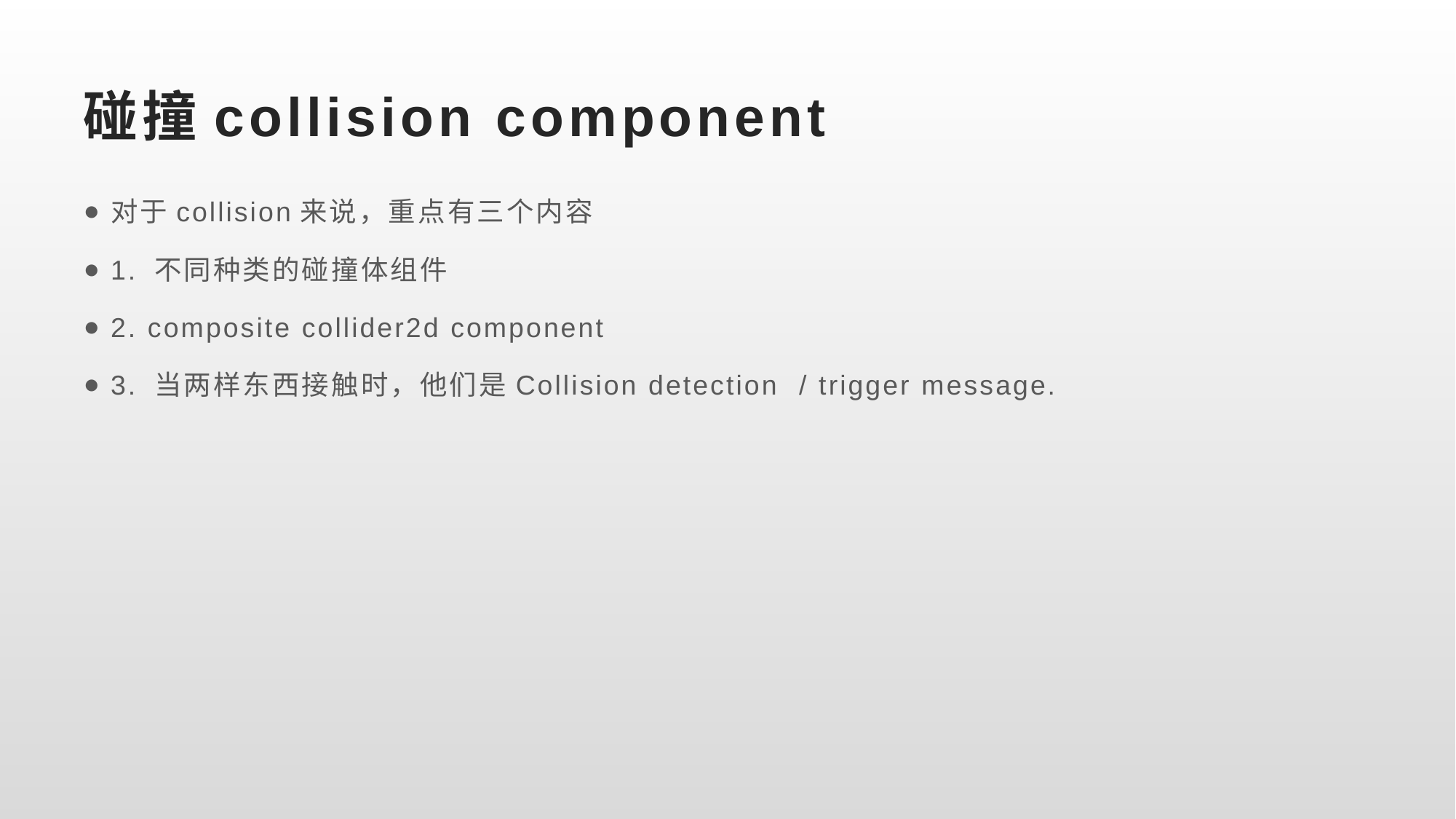

# 碰撞collision component
对于collision来说，重点有三个内容
1. 不同种类的碰撞体组件
2. composite collider2d component
3. 当两样东西接触时，他们是Collision detection  / trigger message.